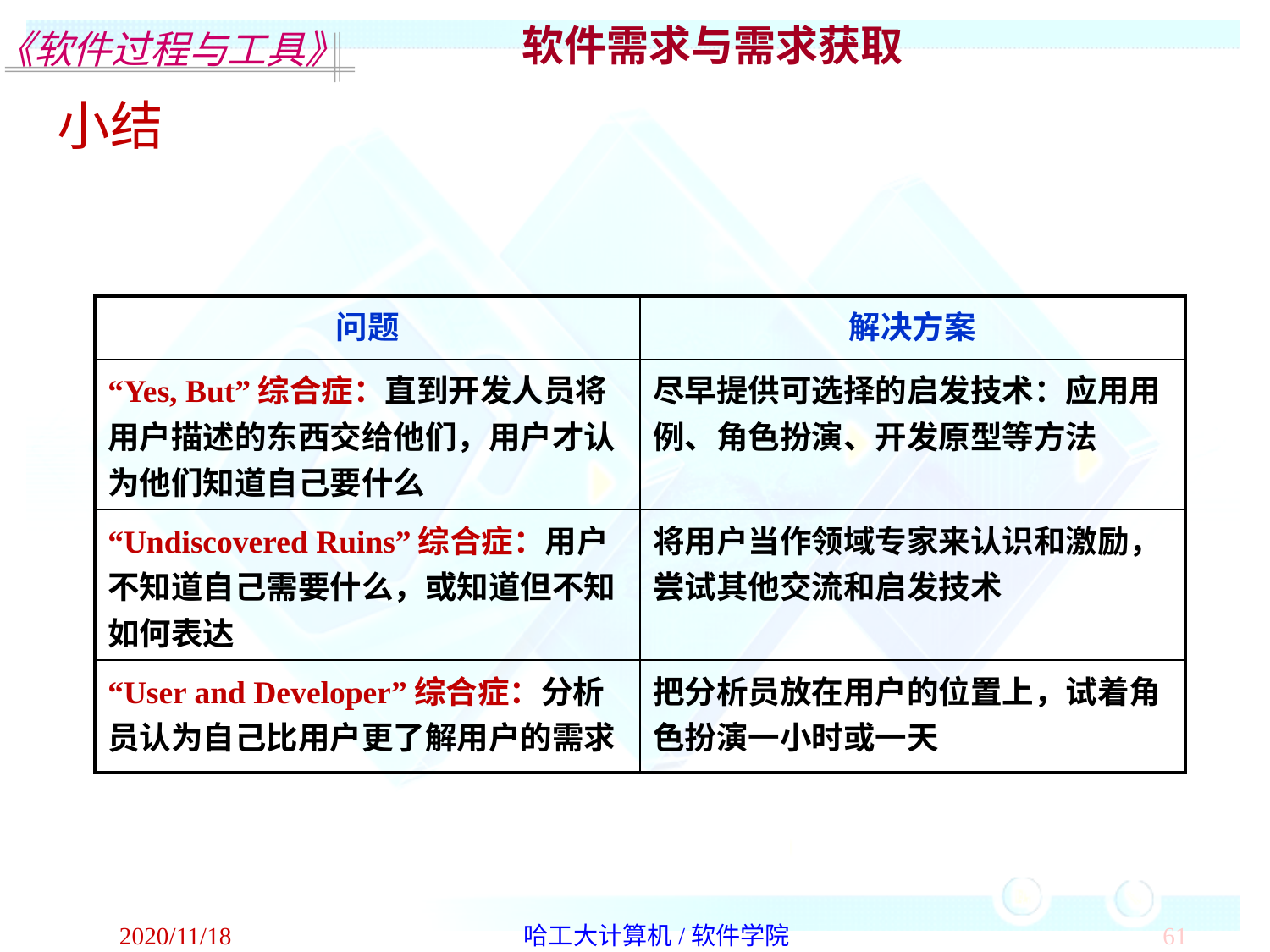

软件需求与需求获取
小结
| 问题 | 解决方案 |
| --- | --- |
| “Yes, But”综合症：直到开发人员将用户描述的东西交给他们，用户才认为他们知道自己要什么 | 尽早提供可选择的启发技术：应用用例、角色扮演、开发原型等方法 |
| “Undiscovered Ruins”综合症：用户不知道自己需要什么，或知道但不知如何表达 | 将用户当作领域专家来认识和激励，尝试其他交流和启发技术 |
| “User and Developer”综合症：分析员认为自己比用户更了解用户的需求 | 把分析员放在用户的位置上，试着角色扮演一小时或一天 |